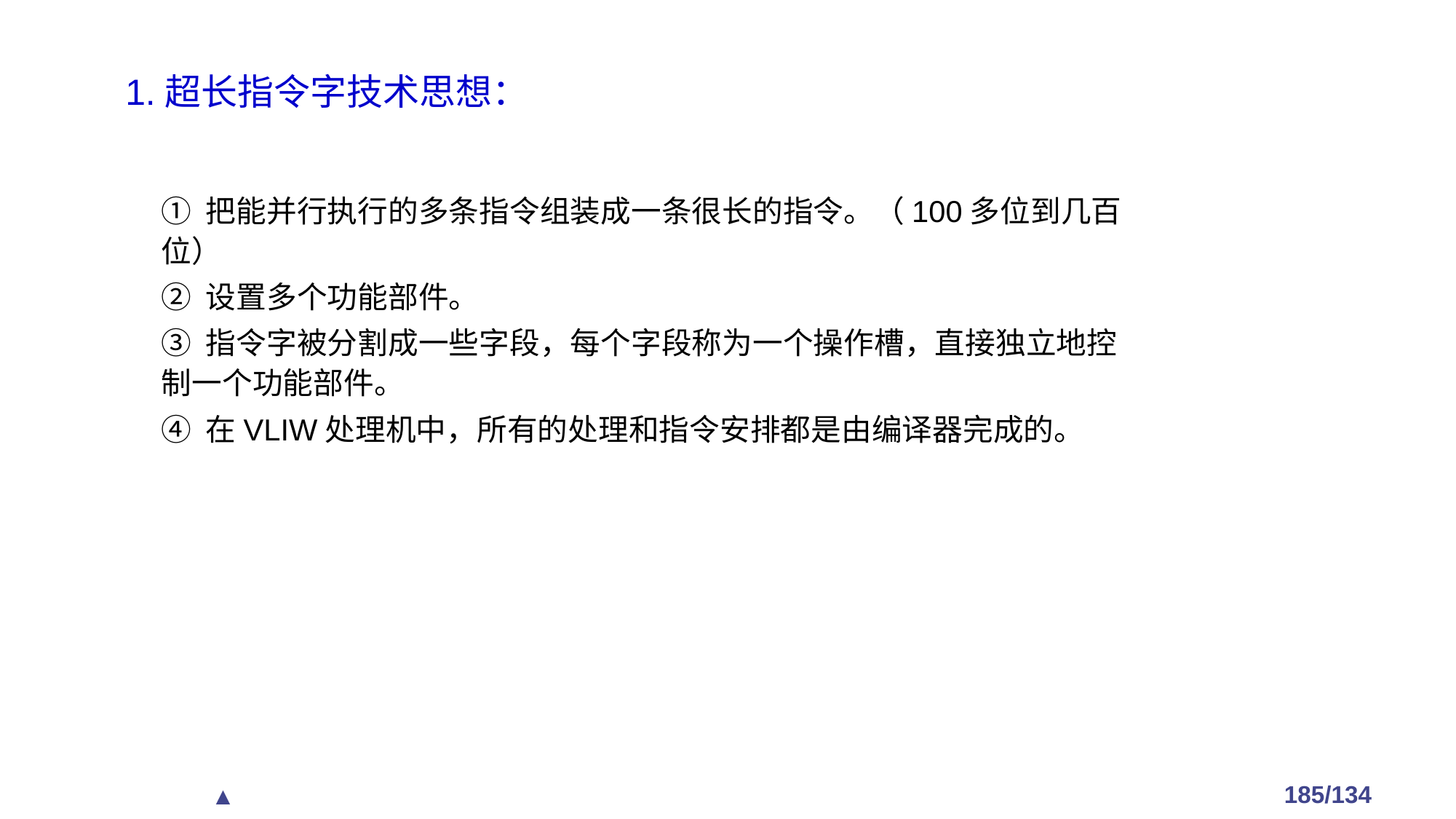

1.超长指令字技术思想：
① 把能并行执行的多条指令组装成一条很长的指令。（100多位到几百位）
② 设置多个功能部件。
③ 指令字被分割成一些字段，每个字段称为一个操作槽，直接独立地控制一个功能部件。
④ 在VLIW处理机中，所有的处理和指令安排都是由编译器完成的。